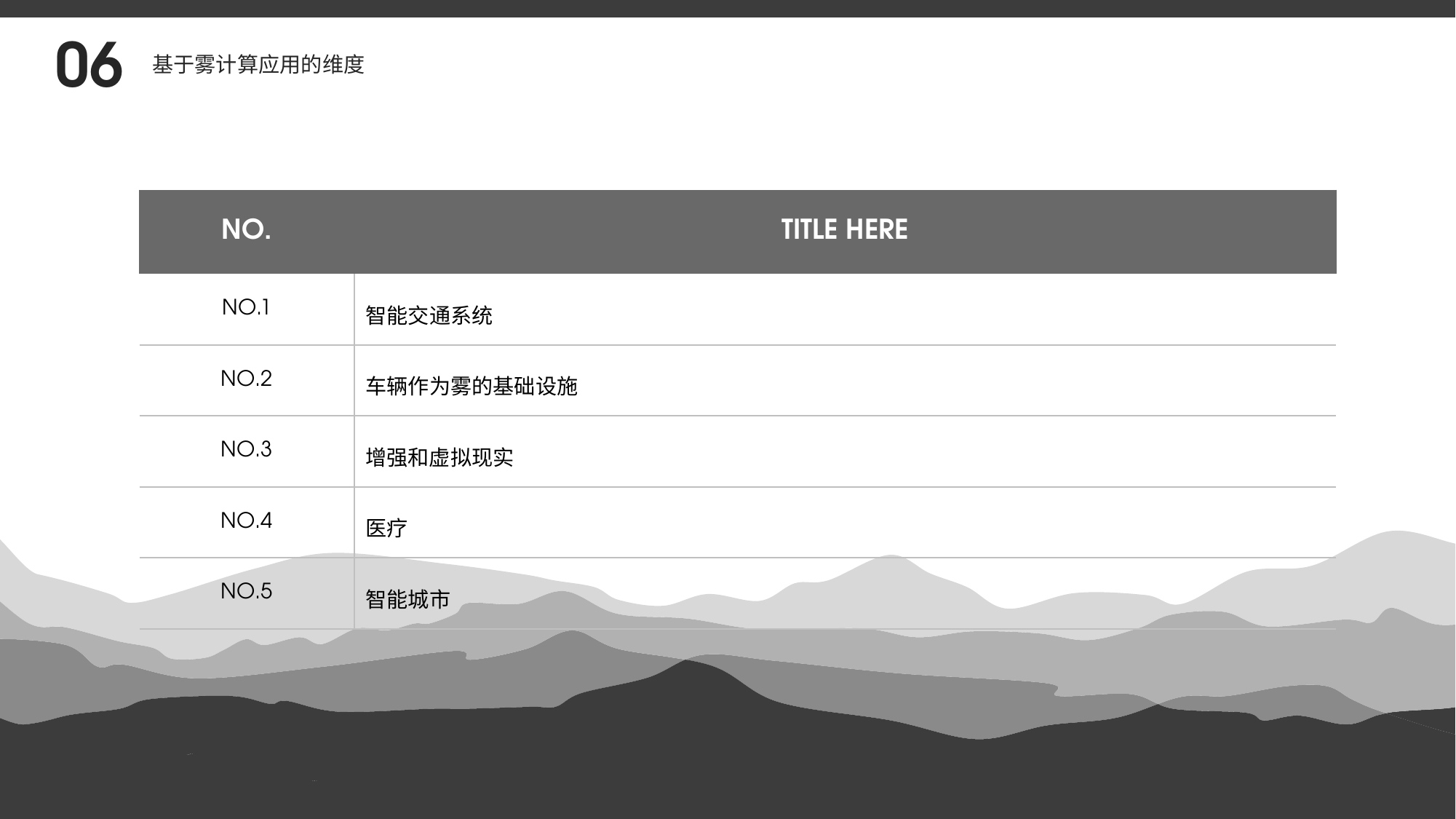

06
基于雾计算应用的维度
| NO. | TITLE HERE |
| --- | --- |
| NO.1 | 智能交通系统 |
| NO.2 | 车辆作为雾的基础设施 |
| NO.3 | 增强和虚拟现实 |
| NO.4 | 医疗 |
| NO.5 | 智能城市 |